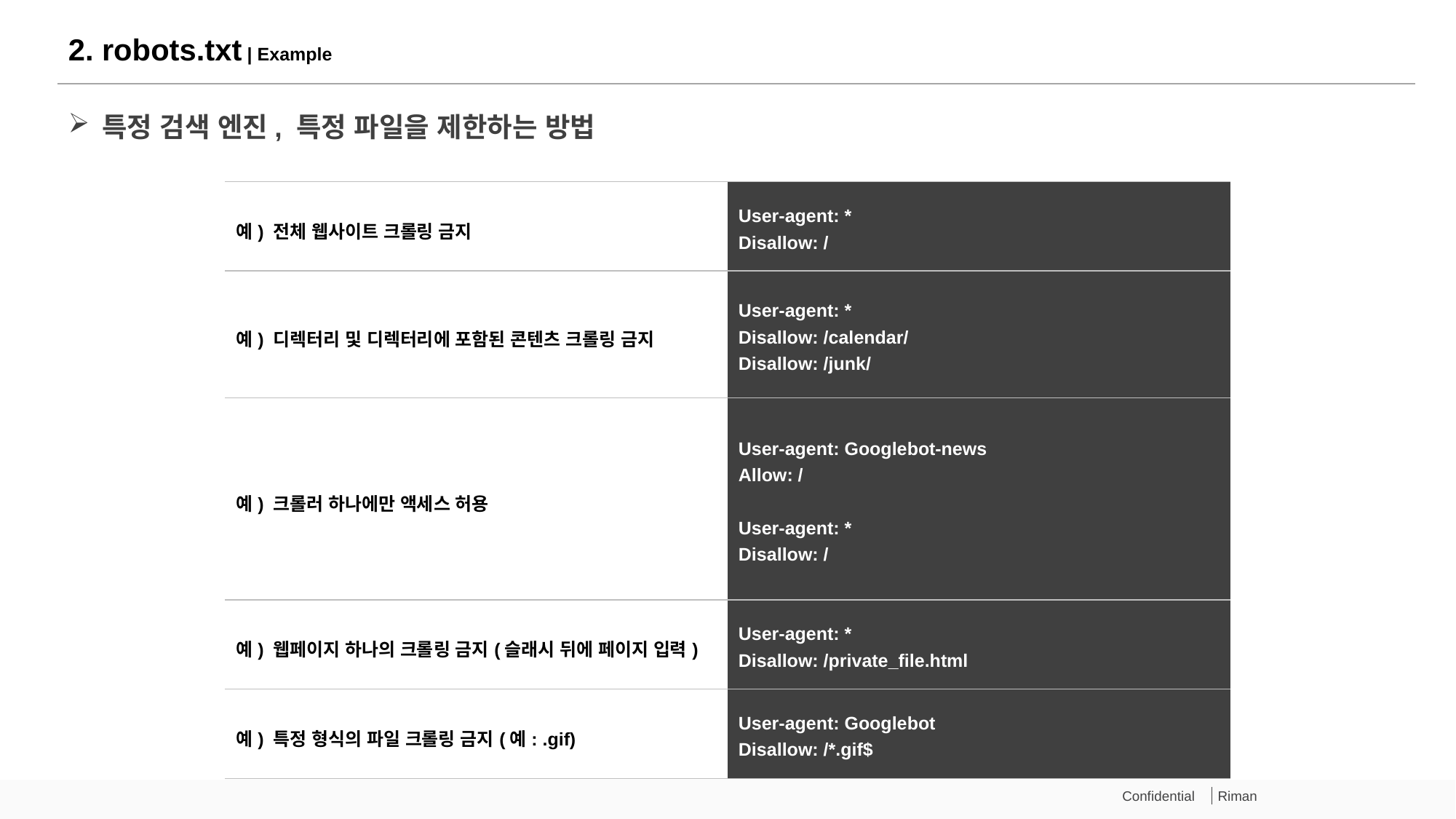

# 2. robots.txt | Example
특정 검색 엔진, 특정 파일을 제한하는 방법

| 예) 전체 웹사이트 크롤링 금지 | User-agent: \* Disallow: / |
| --- | --- |
| 예) 디렉터리 및 디렉터리에 포함된 콘텐츠 크롤링 금지 | User-agent: \* Disallow: /calendar/ Disallow: /junk/ |
| 예) 크롤러 하나에만 액세스 허용 | User-agent: Googlebot-news Allow: / User-agent: \* Disallow: / |
| 예) 웹페이지 하나의 크롤링 금지(슬래시 뒤에 페이지 입력) | User-agent: \* Disallow: /private\_file.html |
| 예) 특정 형식의 파일 크롤링 금지(예: .gif) | User-agent: Googlebot Disallow: /\*.gif$ |